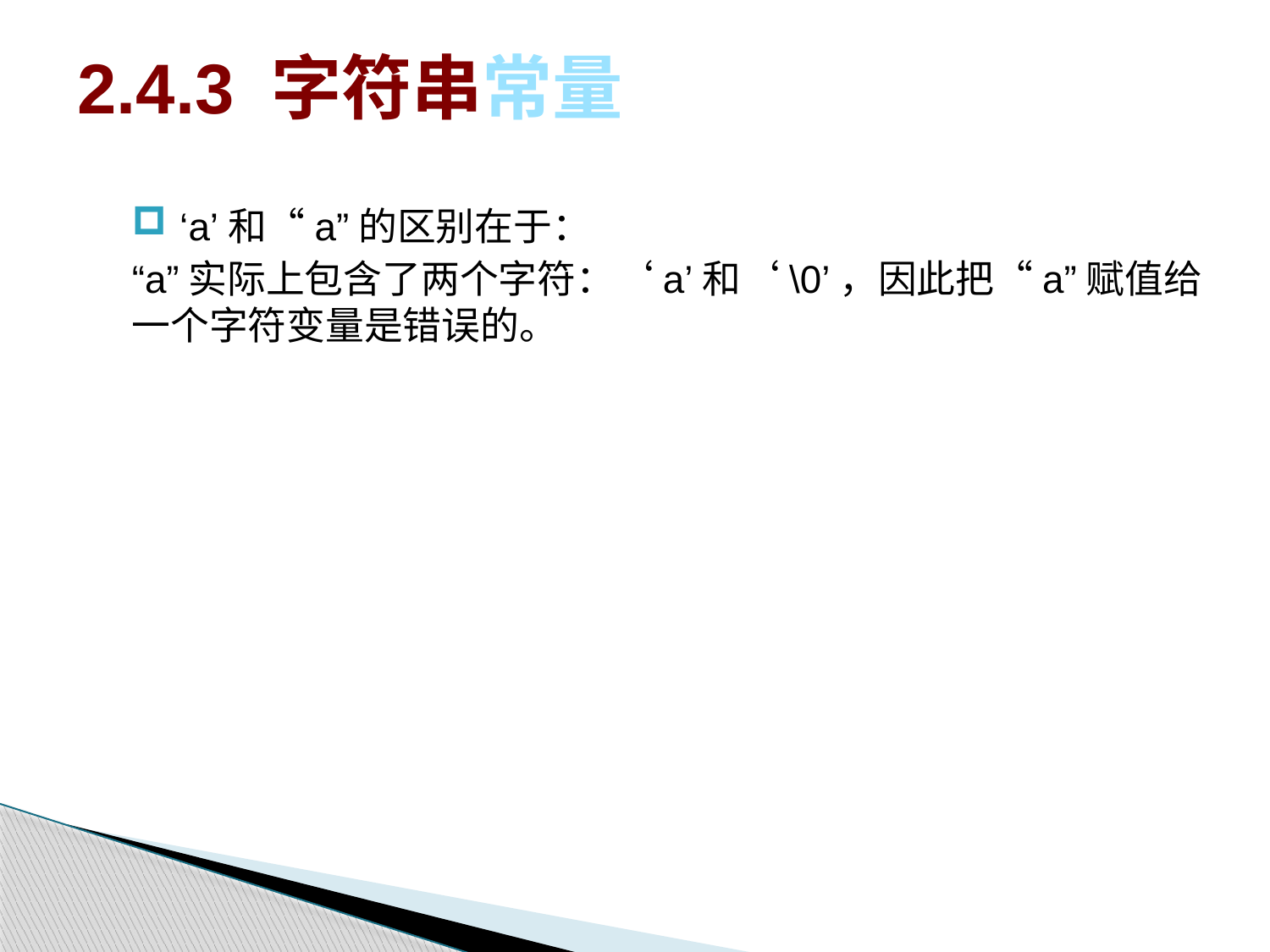

2.4.3 字符串常量
‘a’和“a”的区别在于：
“a”实际上包含了两个字符：‘a’和‘\0’，因此把“a”赋值给一个字符变量是错误的。